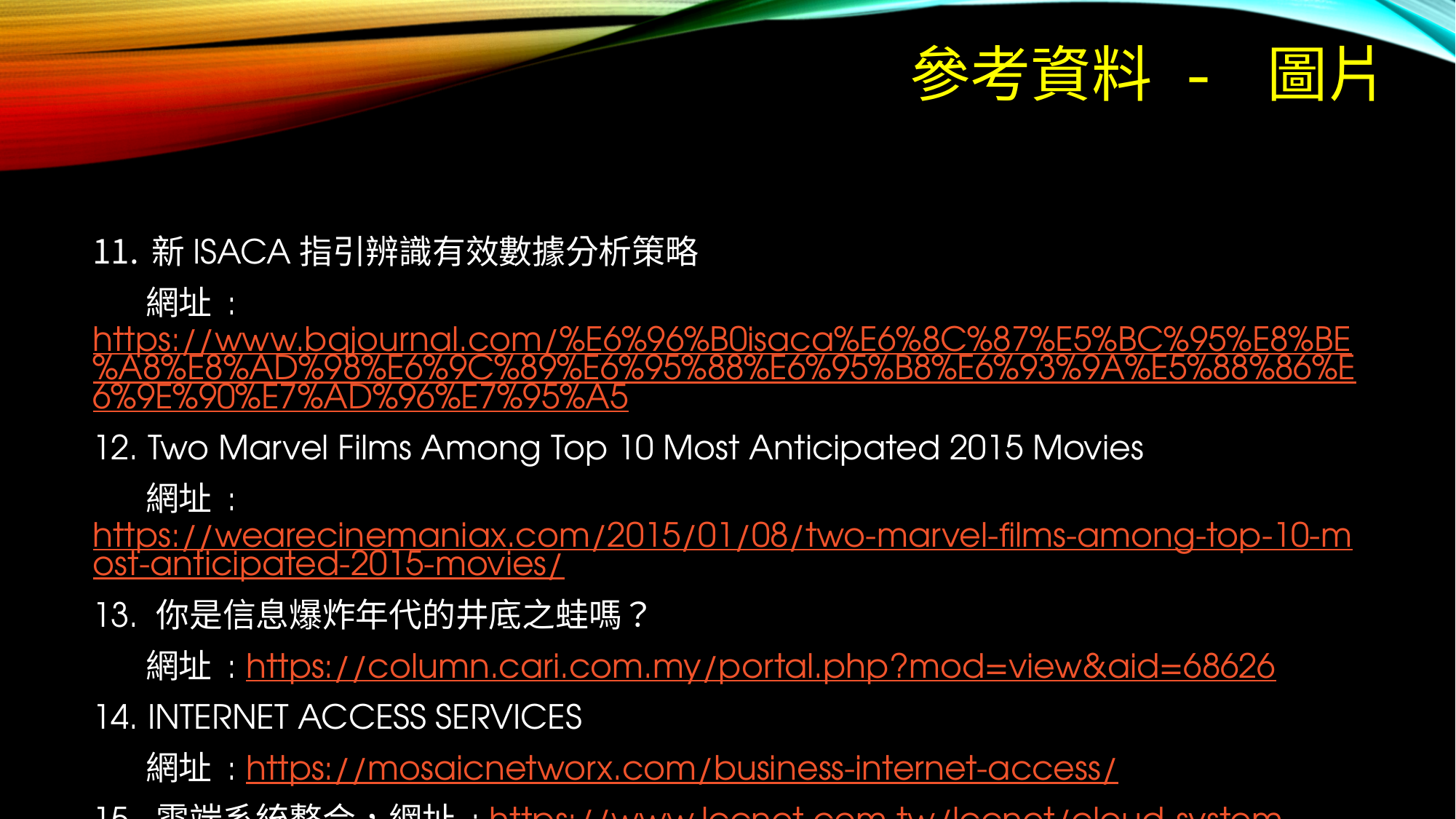

# 參考資料 - 圖片
新ISACA指引辨識有效數據分析策略
      網址 :  https://www.bqjournal.com/%E6%96%B0isaca%E6%8C%87%E5%BC%95%E8%BE%A8%E8%AD%98%E6%9C%89%E6%95%88%E6%95%B8%E6%93%9A%E5%88%86%E6%9E%90%E7%AD%96%E7%95%A5
12. Two Marvel Films Among Top 10 Most Anticipated 2015 Movies
      網址 : https://wearecinemaniax.com/2015/01/08/two-marvel-films-among-top-10-most-anticipated-2015-movies/
13. 你是信息爆炸年代的井底之蛙嗎？
      網址 : https://column.cari.com.my/portal.php?mod=view&aid=68626
14. INTERNET ACCESS SERVICES
      網址 : https://mosaicnetworx.com/business-internet-access/
15. 雲端系統整合，網址 : https://www.lccnet.com.tw/lccnet/cloud-system